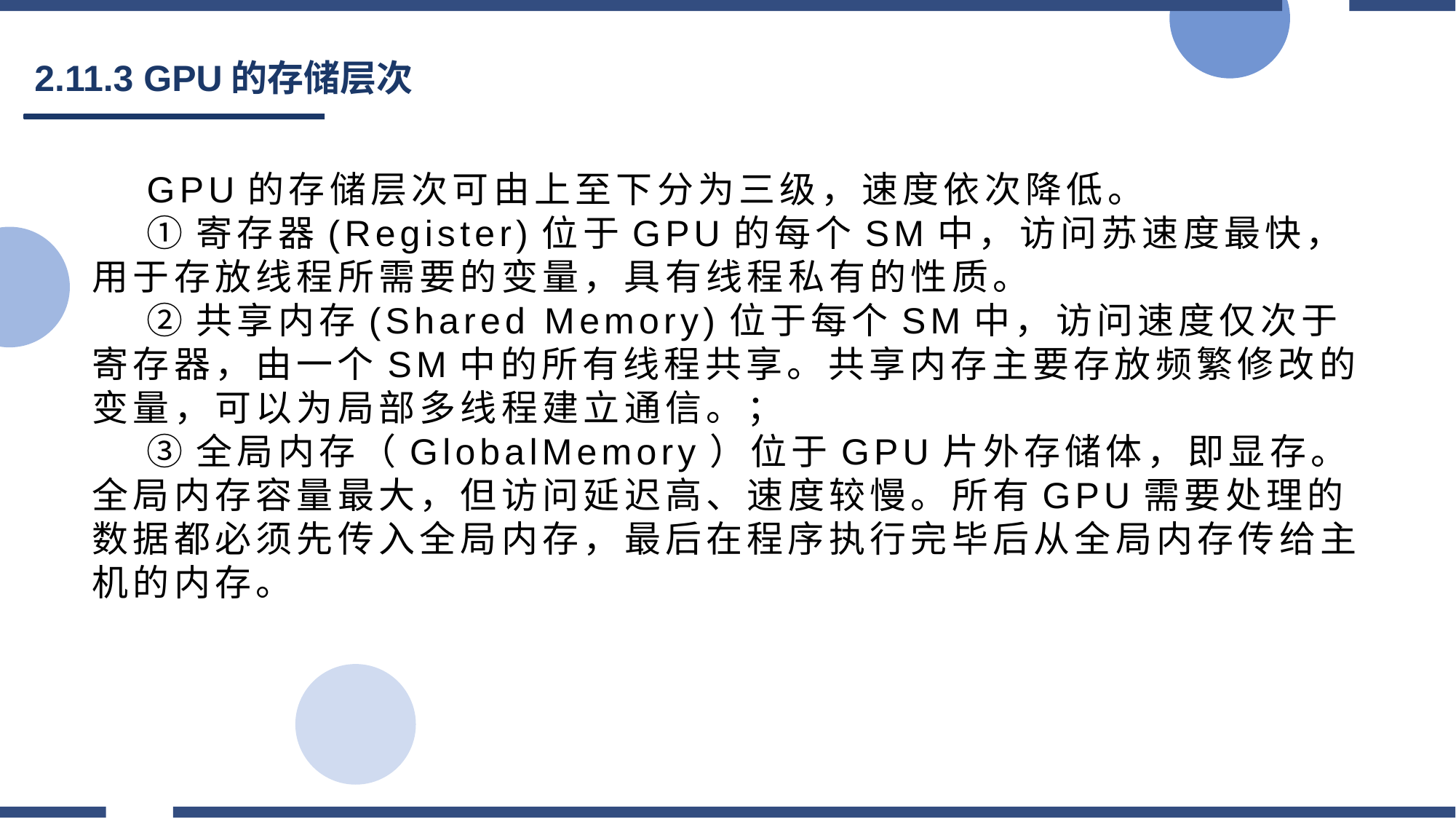

# 2.11.3 GPU的存储层次
GPU的存储层次可由上至下分为三级，速度依次降低。
①寄存器(Register)位于GPU的每个SM中，访问苏速度最快，用于存放线程所需要的变量，具有线程私有的性质。
②共享内存(Shared Memory)位于每个SM中，访问速度仅次于寄存器，由一个SM中的所有线程共享。共享内存主要存放频繁修改的变量，可以为局部多线程建立通信。；
③全局内存（GlobalMemory）位于GPU片外存储体，即显存。全局内存容量最大，但访问延迟高、速度较慢。所有GPU需要处理的数据都必须先传入全局内存，最后在程序执行完毕后从全局内存传给主机的内存。